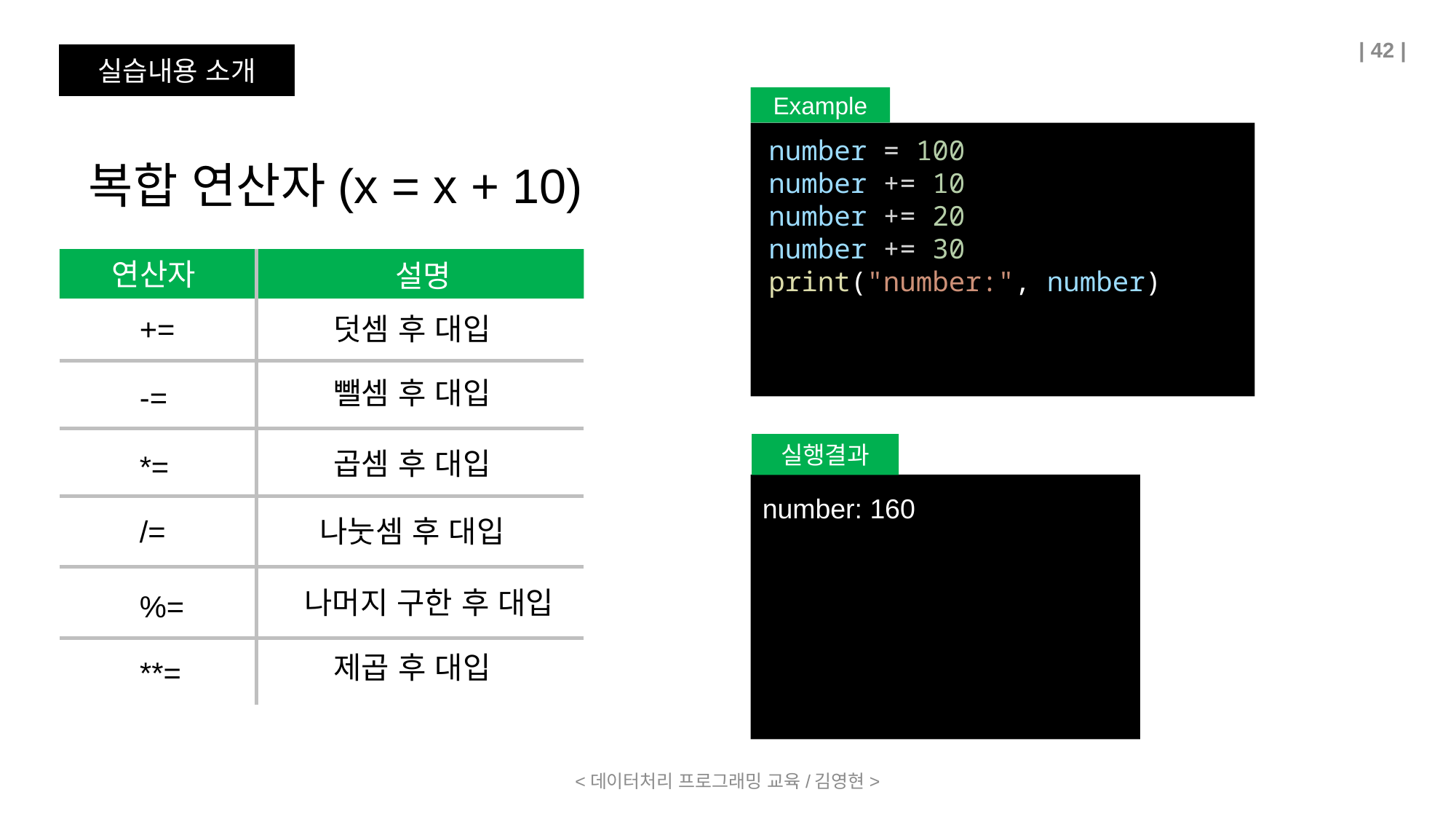

| 42 |
실습내용 소개

Example

number = 100
number += 10
number += 20
number += 30
print("number:", number)
복합 연산자(x = x + 10)
    연산자
설명
+=
덧셈 후 대입
뺄셈 후 대입
-=
실행결과
곱셈 후 대입
*=

number: 160
/=
나눗셈 후 대입
나머지 구한 후 대입
%=
제곱 후 대입
**=
<데이터처리 프로그래밍 교육/김영현>